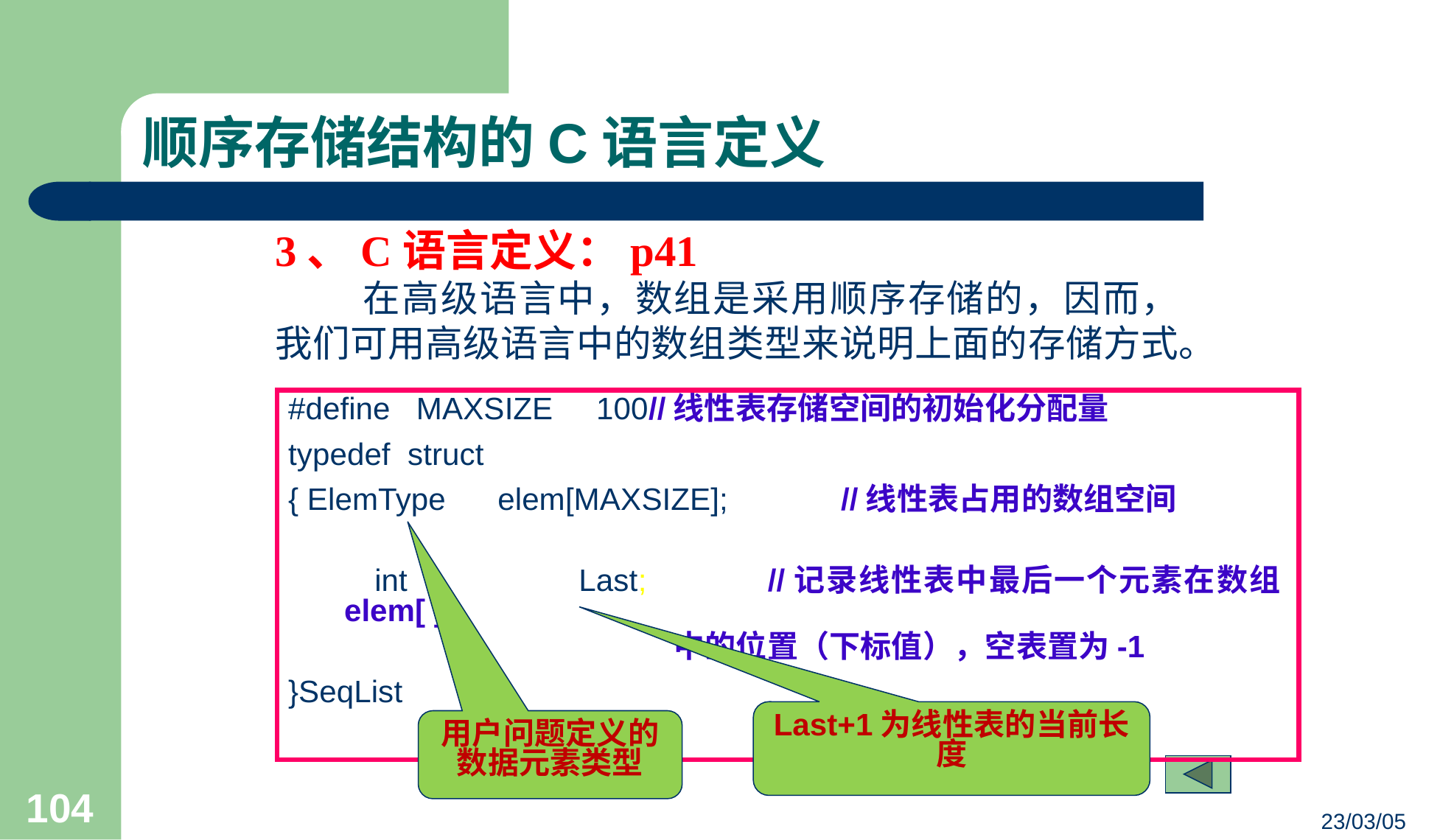

# 顺序存储结构的C语言定义
3、C语言定义：p41
在高级语言中，数组是采用顺序存储的，因而，我们可用高级语言中的数组类型来说明上面的存储方式。
#define   MAXSIZE     100//线性表存储空间的初始化分配量
typedef  struct
{ ElemType      elem[MAXSIZE];             //线性表占用的数组空间

   int                 Last;            //记录线性表中最后一个元素在数组elem[ ]
                                              中的位置（下标值），空表置为-1
}SeqList

Last+1为线性表的当前长度
用户问题定义的数据元素类型

104
23/03/05